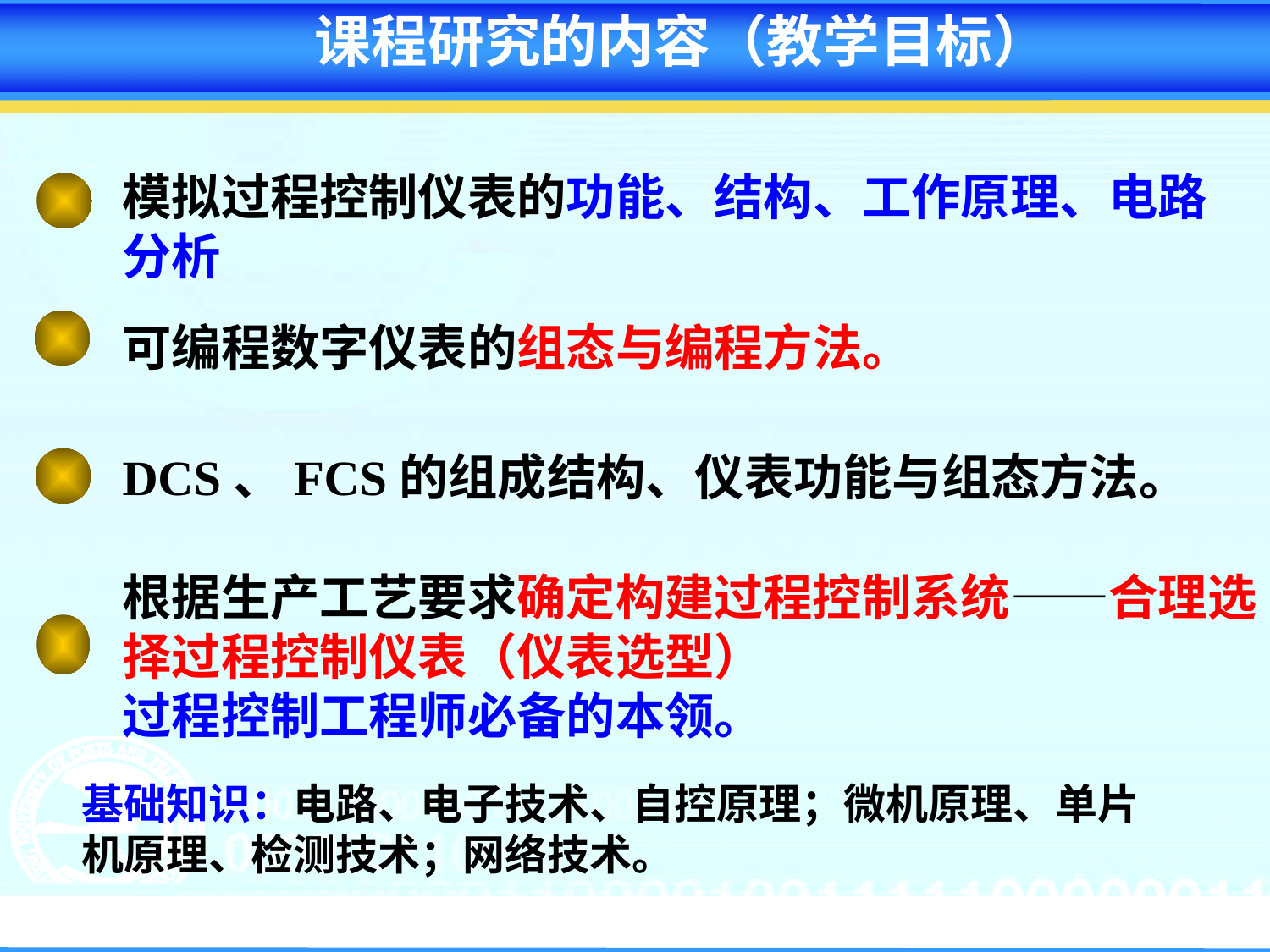

课程研究的内容（教学目标）
模拟过程控制仪表的功能、结构、工作原理、电路分析

可编程数字仪表的组态与编程方法。
DCS、FCS的组成结构、仪表功能与组态方法。

根据生产工艺要求确定构建过程控制系统——合理选择过程控制仪表（仪表选型）
过程控制工程师必备的本领。

基础知识：电路、电子技术、自控原理；微机原理、单片机原理、检测技术；网络技术。